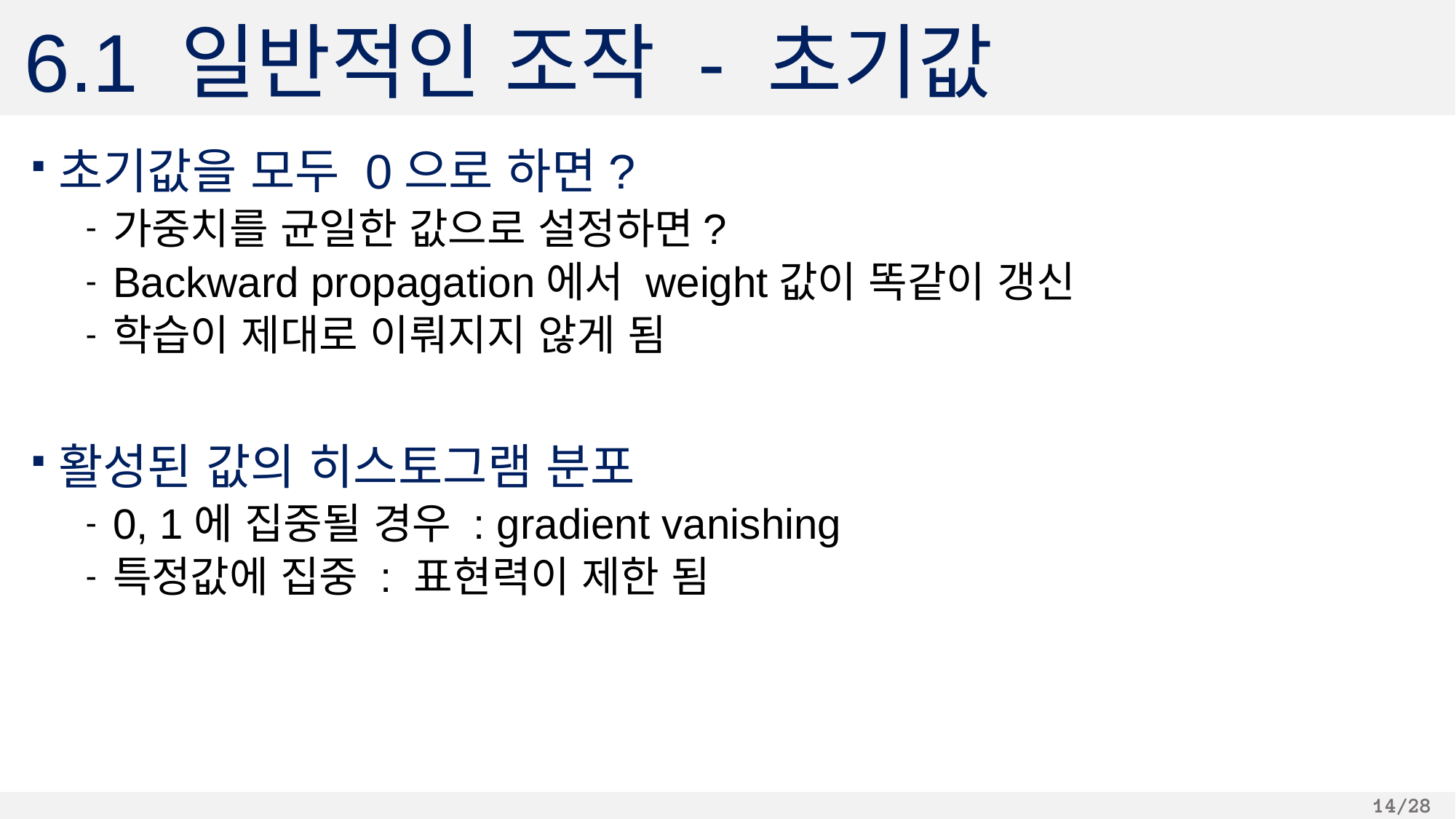

# 6.1 일반적인 조작 - 초기값
초기값을 모두 0으로 하면?
가중치를 균일한 값으로 설정하면?
Backward propagation에서 weight값이 똑같이 갱신
학습이 제대로 이뤄지지 않게 됨

활성된 값의 히스토그램 분포
0, 1에 집중될 경우 : gradient vanishing
특정값에 집중 : 표현력이 제한 됨